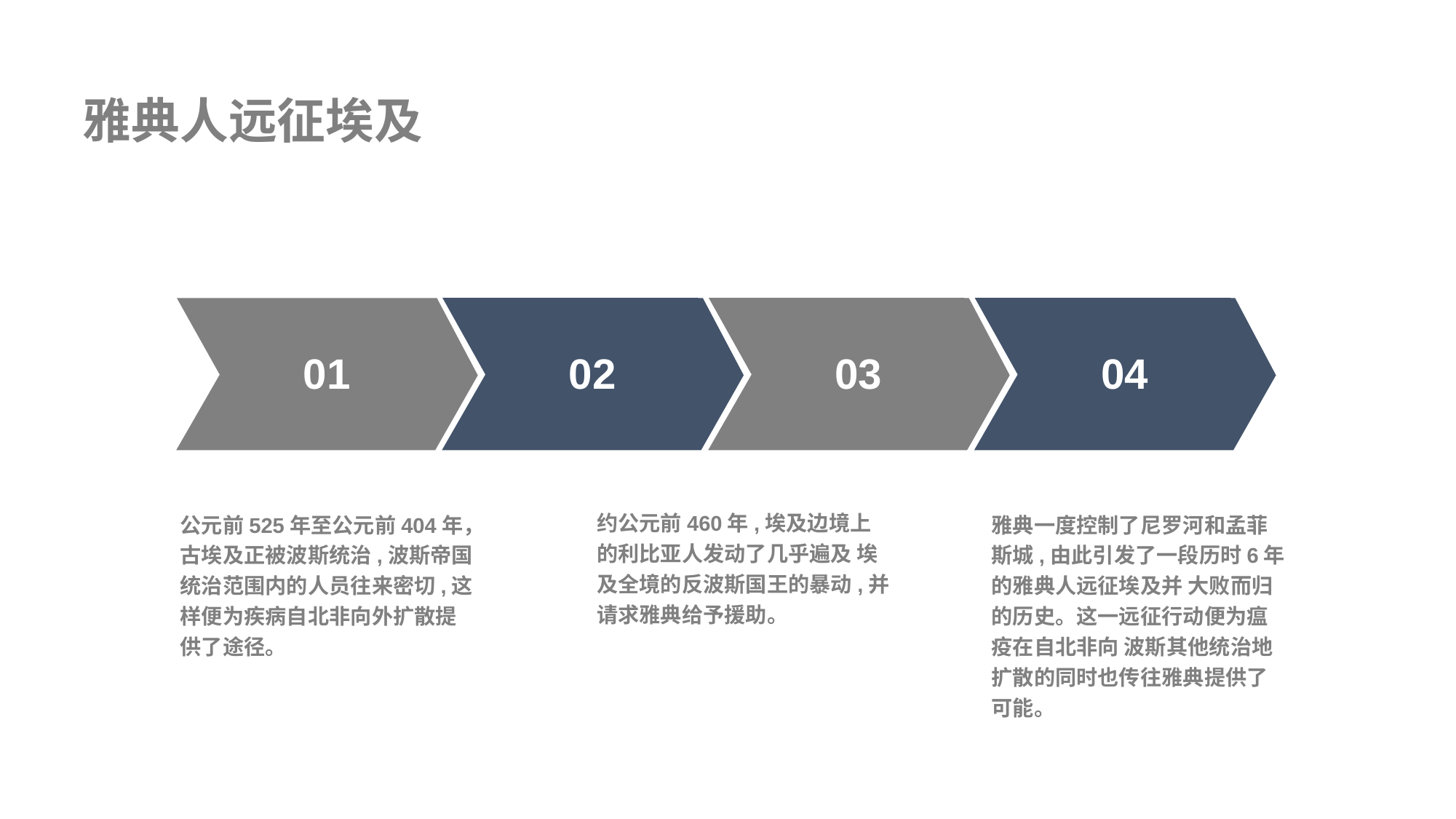

雅典人远征埃及

01
02
03
04
约公元前460年,埃及边境上的利比亚人发动了几乎遍及 埃及全境的反波斯国王的暴动,并请求雅典给予援助。
公元前525年至公元前404年，古埃及正被波斯统治,波斯帝国统治范围内的人员往来密切,这 样便为疾病自北非向外扩散提供了途径。
雅典一度控制了尼罗河和孟菲 斯城,由此引发了一段历时6年的雅典人远征埃及并 大败而归的历史。这一远征行动便为瘟疫在自北非向 波斯其他统治地扩散的同时也传往雅典提供了可能。